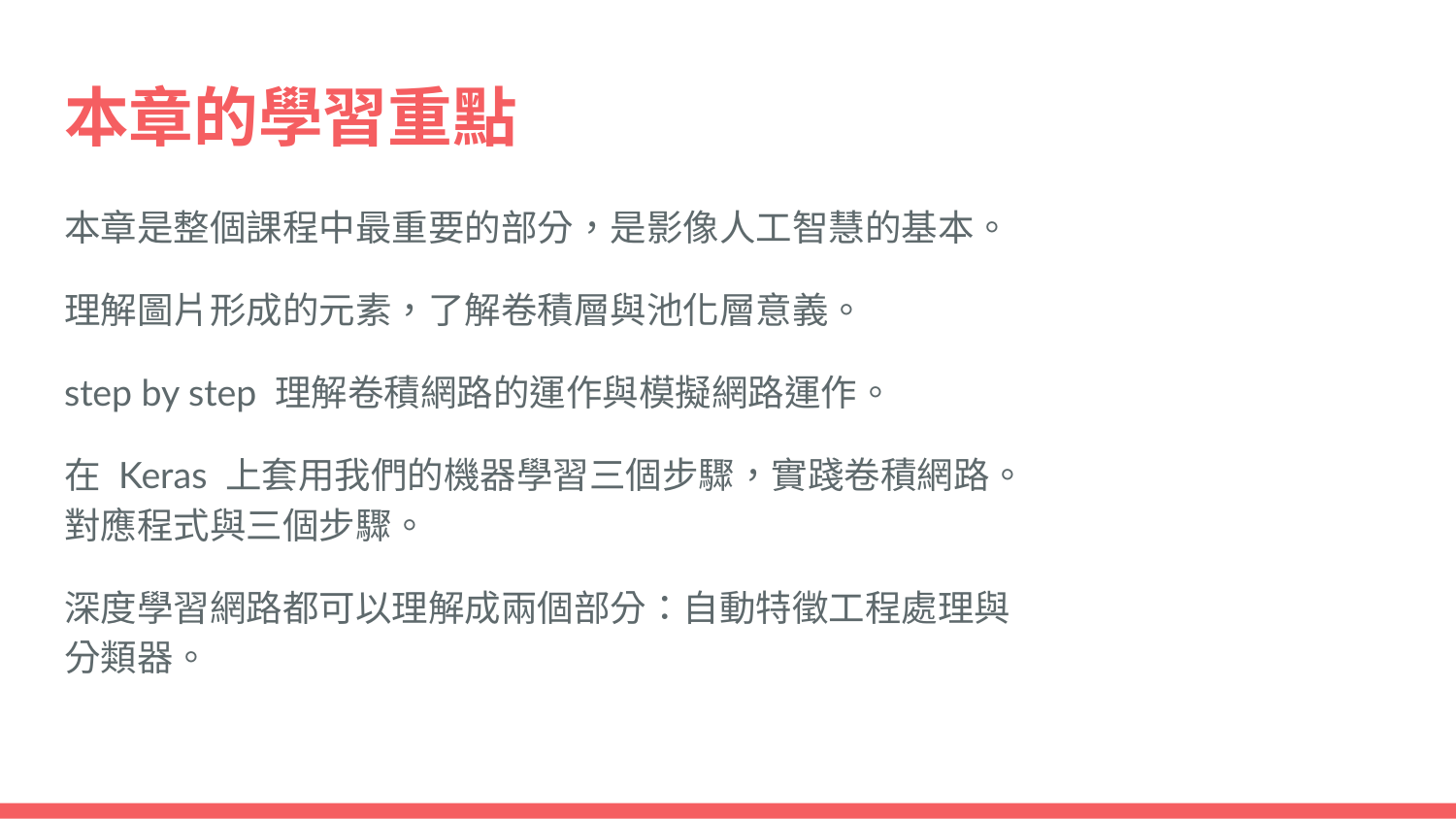

# 本章的學習重點
本章是整個課程中最重要的部分，是影像人工智慧的基本。
理解圖片形成的元素，了解卷積層與池化層意義。
step by step 理解卷積網路的運作與模擬網路運作。
在 Keras 上套用我們的機器學習三個步驟，實踐卷積網路。
對應程式與三個步驟。
深度學習網路都可以理解成兩個部分：自動特徵工程處理與分類器。